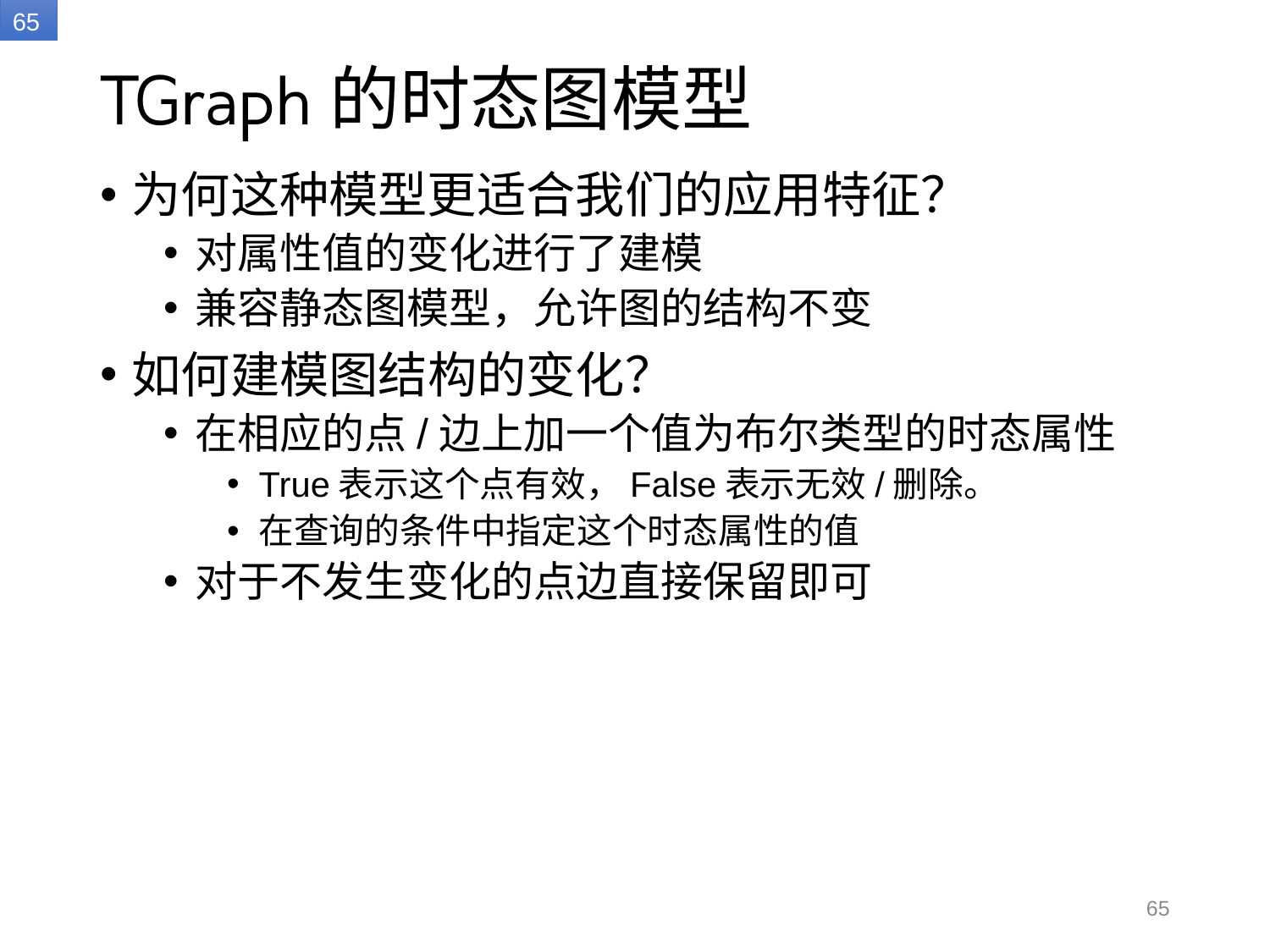

# TGraph的时态图模型
为何这种模型更适合我们的应用特征？
对属性值的变化进行了建模
兼容静态图模型，允许图的结构不变
如何建模图结构的变化？
在相应的点/边上加一个值为布尔类型的时态属性
True表示这个点有效，False表示无效/删除。
在查询的条件中指定这个时态属性的值
对于不发生变化的点边直接保留即可

65